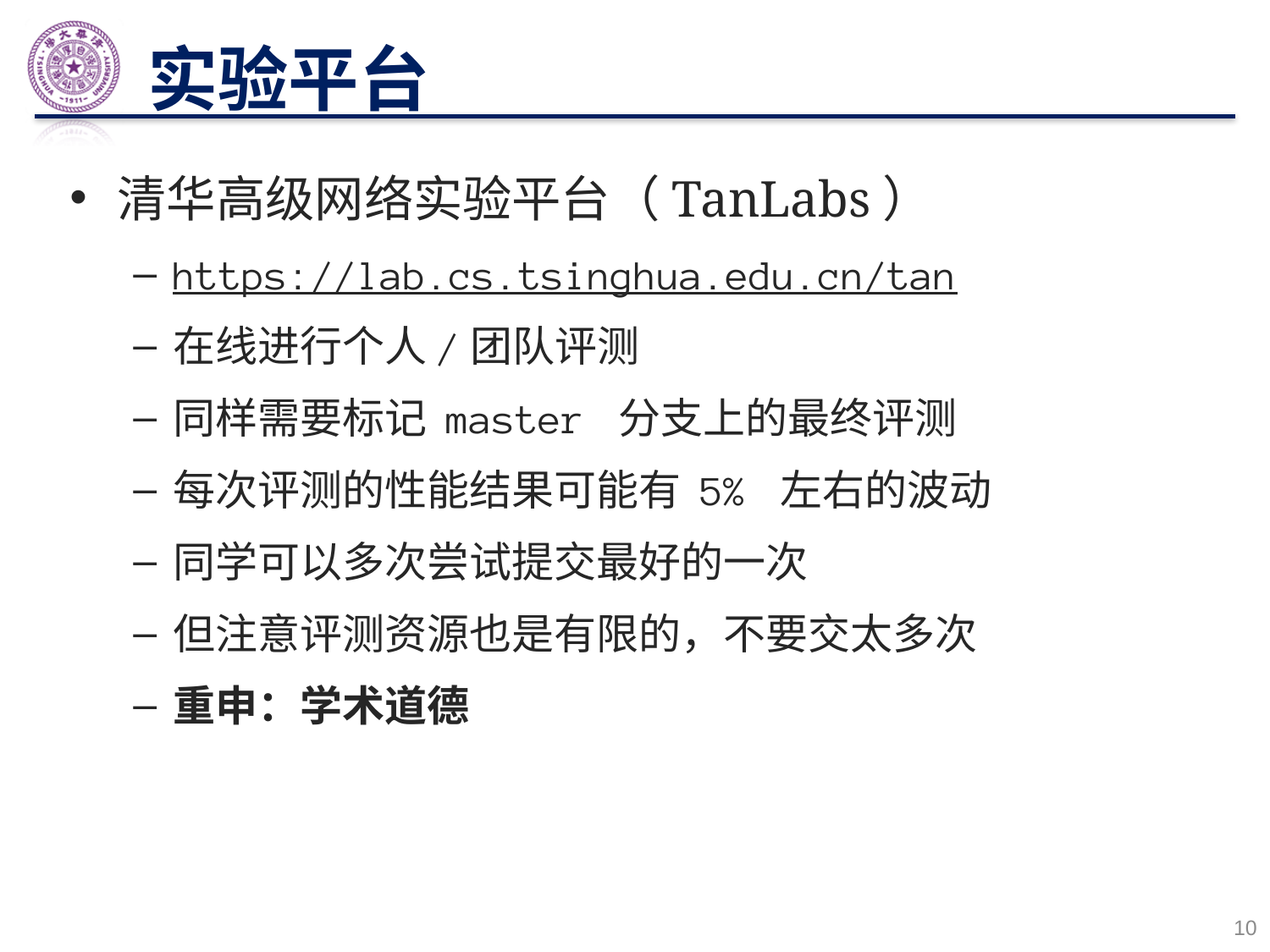

# 实验平台
清华高级网络实验平台（TanLabs）
https://lab.cs.tsinghua.edu.cn/tan
在线进行个人/团队评测
同样需要标记 master 分支上的最终评测
每次评测的性能结果可能有 5% 左右的波动
同学可以多次尝试提交最好的一次
但注意评测资源也是有限的，不要交太多次
重申：学术道德
10